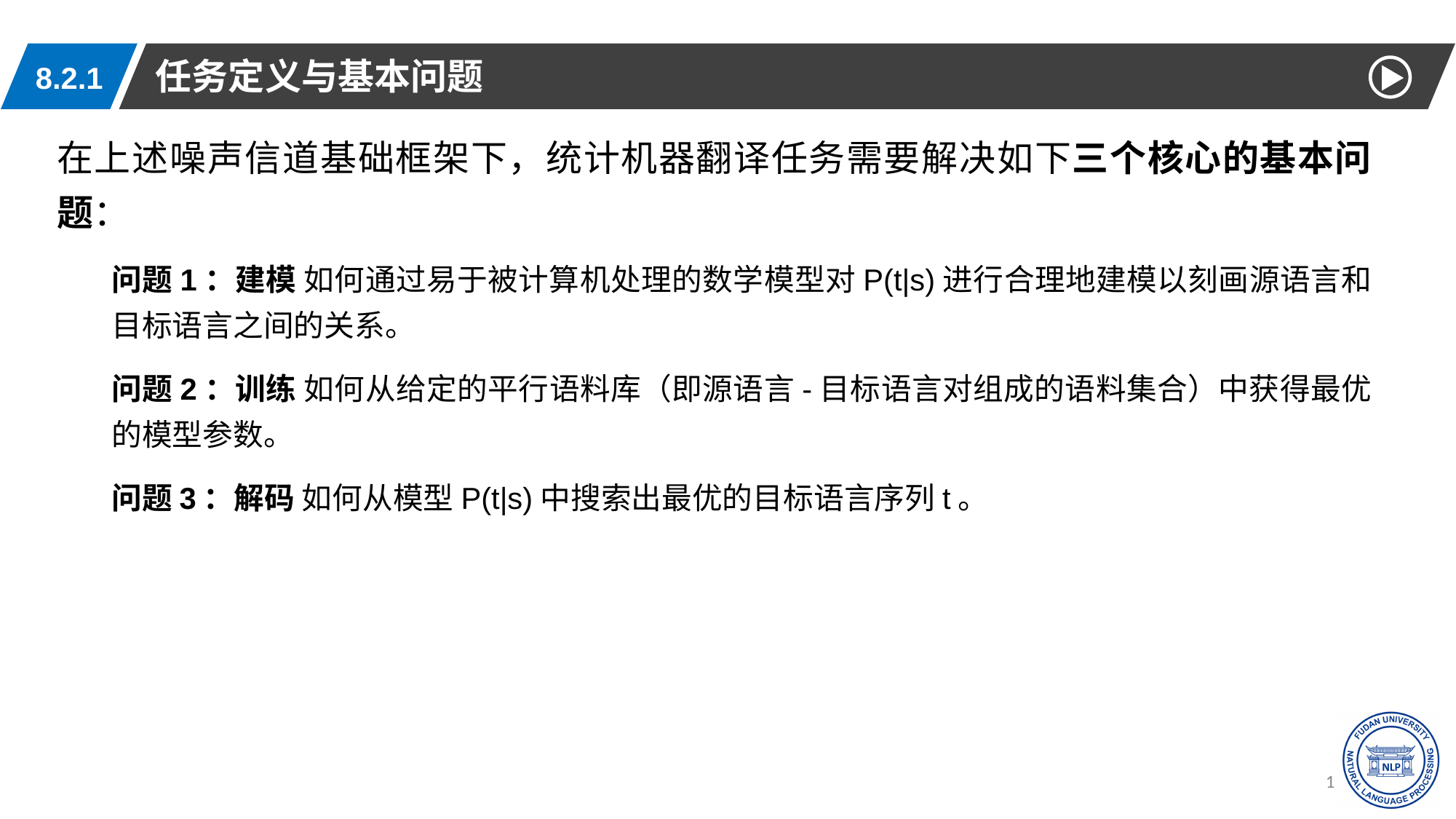

任务定义与基本问题
8.2.1

在上述噪声信道基础框架下，统计机器翻译任务需要解决如下三个核心的基本问题：
问题1：建模 如何通过易于被计算机处理的数学模型对P(t|s)进行合理地建模以刻画源语言和目标语言之间的关系。
问题2：训练 如何从给定的平行语料库（即源语言-目标语言对组成的语料集合）中获得最优的模型参数。
问题3：解码 如何从模型P(t|s)中搜索出最优的目标语言序列t。
13